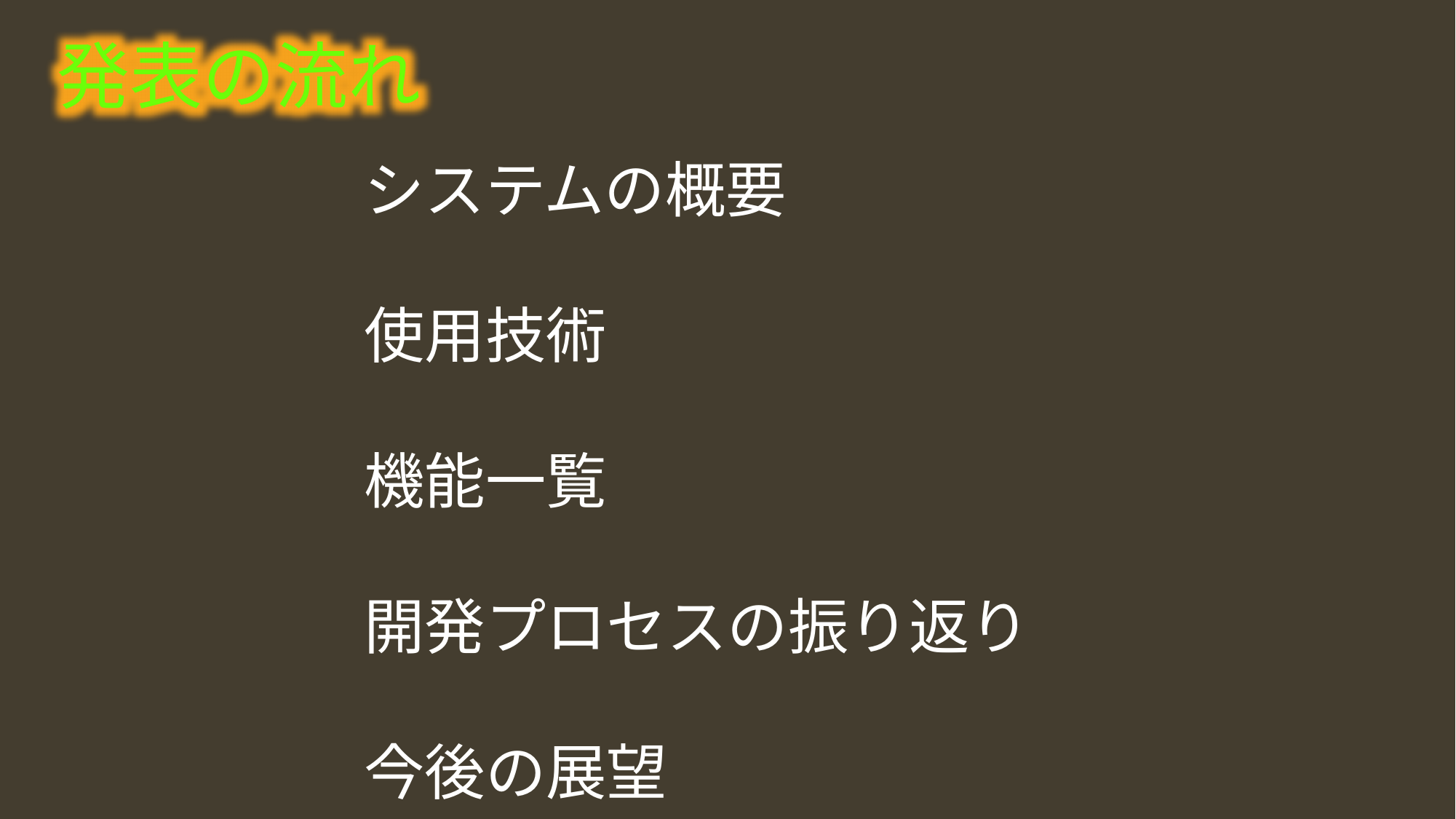

発表の流れ
システムの概要

使用技術

機能一覧

開発プロセスの振り返り

今後の展望